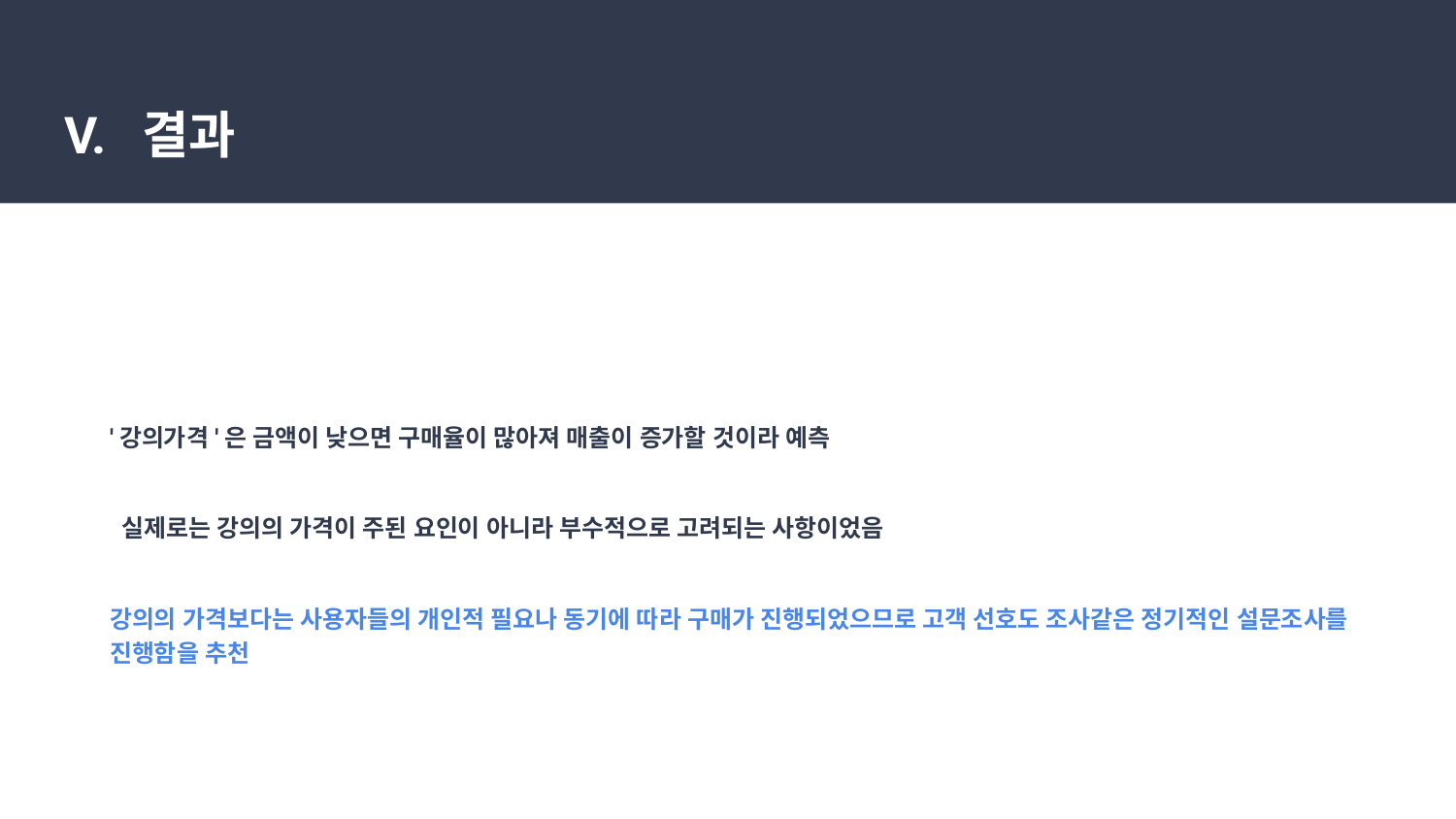

# V.  결과

'강의가격'은 금액이 낮으면 구매율이 많아져 매출이 증가할 것이라 예측

 실제로는 강의의 가격이 주된 요인이 아니라 부수적으로 고려되는 사항이었음

강의의 가격보다는 사용자들의 개인적 필요나 동기에 따라 구매가 진행되었으므로 고객 선호도 조사같은 정기적인 설문조사를 진행함을 추천